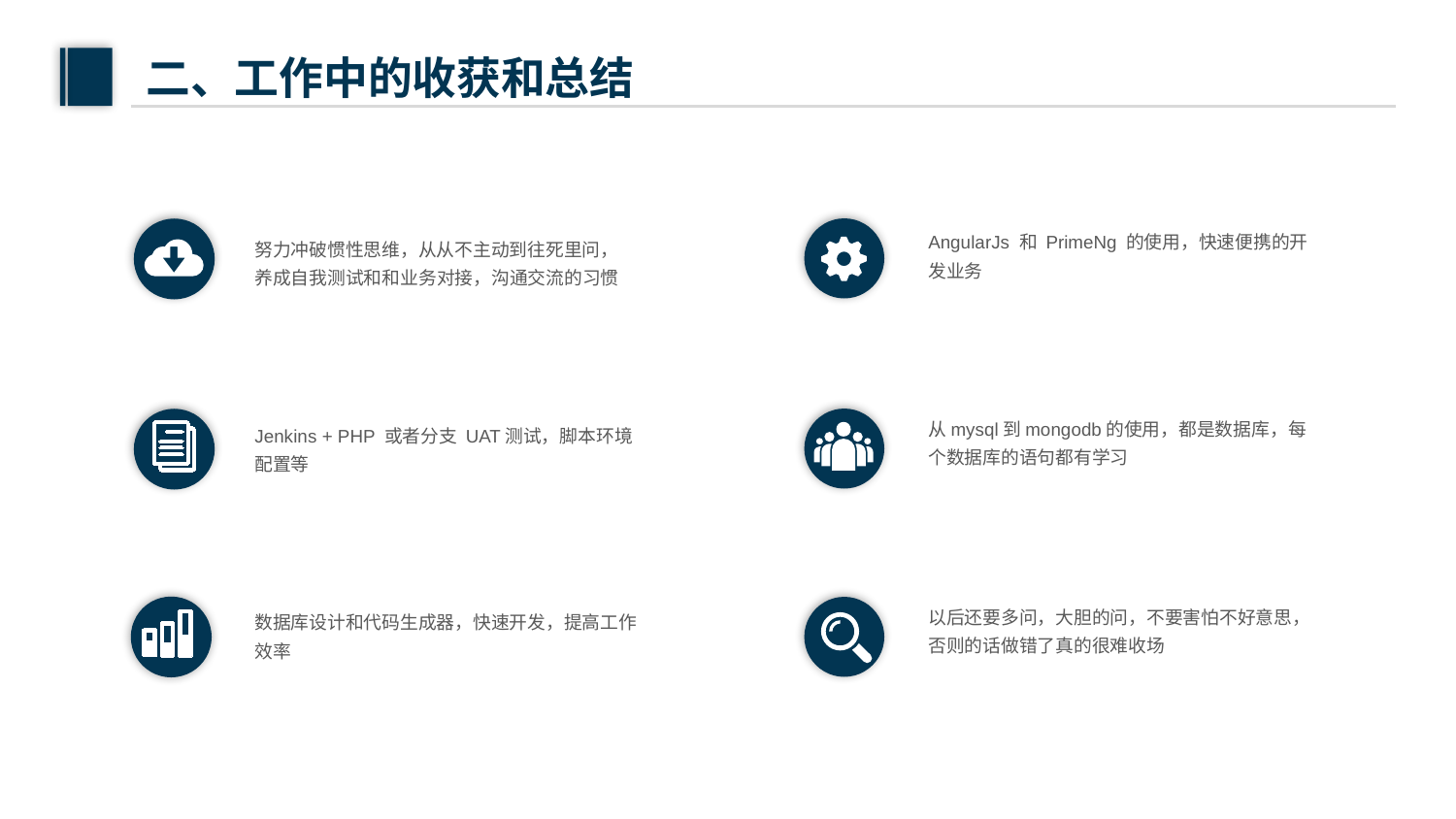

二、工作中的收获和总结

AngularJs 和 PrimeNg 的使用，快速便携的开发业务
努力冲破惯性思维，从从不主动到往死里问，养成自我测试和和业务对接，沟通交流的习惯

从mysql到mongodb的使用，都是数据库，每个数据库的语句都有学习
Jenkins + PHP 或者分支 UAT测试，脚本环境配置等

以后还要多问，大胆的问，不要害怕不好意思，否则的话做错了真的很难收场
数据库设计和代码生成器，快速开发，提高工作效率